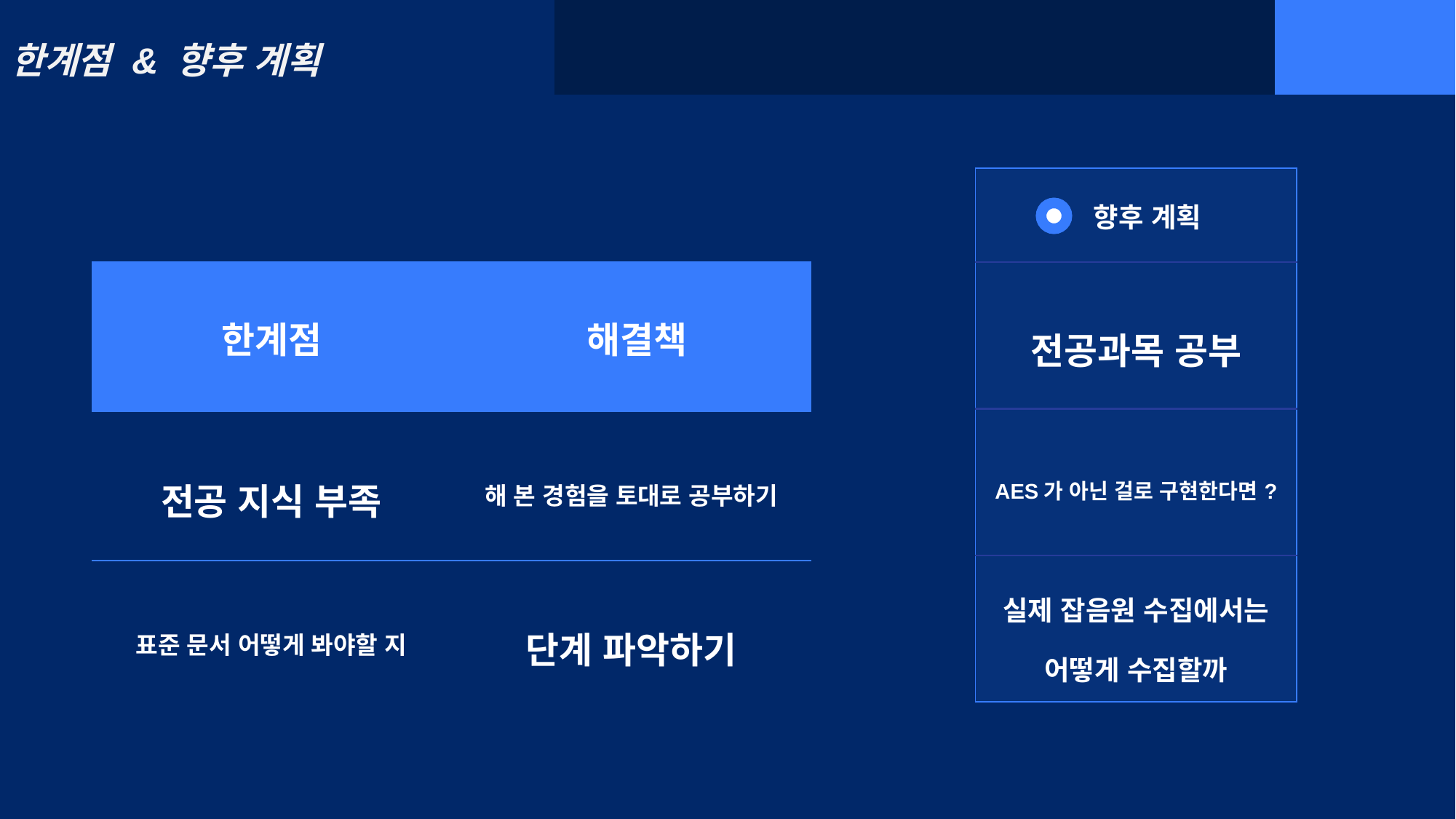

| 한계점 & 향후 계획 |  |  |  |  |  |
| --- | --- | --- | --- | --- | --- |
|  |  |
| --- | --- |
| 한계점 | 해결책 |
| 전공 지식 부족 | 해 본 경험을 토대로 공부하기 |
| 표준 문서 어떻게 봐야할 지 | 단계 파악하기 |
| 향후 계획 |
| --- |
| 전공과목 공부 |
| AES가 아닌 걸로 구현한다면? |
| 실제 잡음원 수집에서는 어떻게 수집할까 |